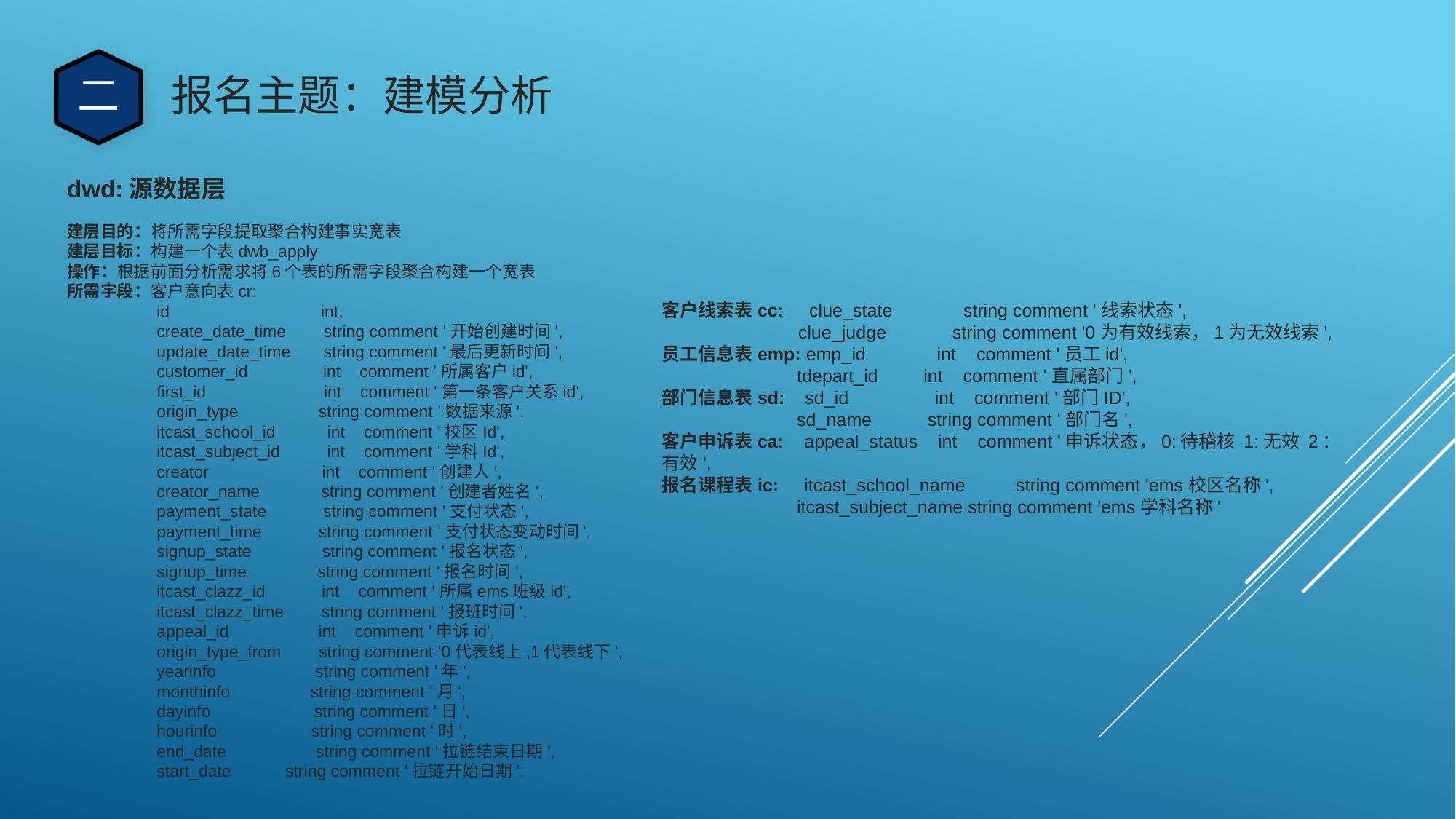

二
报名主题：建模分析
dwd:源数据层
建层目的：将所需字段提取聚合构建事实宽表
建层目标：构建一个表dwb_apply
操作：根据前面分析需求将6个表的所需字段聚合构建一个宽表
所需字段：客户意向表cr:
                   id                                int,
                   create_date_time        string comment '开始创建时间',
                   update_date_time       string comment '最后更新时间',
                   customer_id                int    comment '所属客户id',
                   first_id                         int    comment '第一条客户关系id',
                   origin_type                 string comment '数据来源',
                   itcast_school_id           int    comment '校区Id',
                   itcast_subject_id          int    comment '学科Id',
                   creator                        int    comment '创建人',
                   creator_name             string comment '创建者姓名',
                   payment_state            string comment '支付状态',
                   payment_time            string comment '支付状态变动时间',
                   signup_state               string comment '报名状态',
                   signup_time               string comment '报名时间',
                   itcast_clazz_id            int    comment '所属ems班级id',
                   itcast_clazz_time        string comment '报班时间',
                   appeal_id                   int    comment '申诉id',
                   origin_type_from        string comment '0代表线上,1代表线下',
                   yearinfo                     string comment '年',
                   monthinfo                 string comment '月',
                   dayinfo                      string comment '日',
                   hourinfo                    string comment '时',
                   end_date                   string comment '拉链结束日期',
                   start_date 	string comment '拉链开始日期',

客户线索表cc:     clue_state              string comment '线索状态',
                clue_judge             string comment '0为有效线索，1为无效线索',
员工信息表emp: emp_id              int    comment '员工id',
        	     tdepart_id         int    comment '直属部门',
部门信息表sd:    sd_id                 int    comment '部门ID',
        	     sd_name           string comment '部门名',
客户申诉表ca:    appeal_status    int    comment '申诉状态，0:待稽核 1:无效 2：有效',
报名课程表ic:     itcast_school_name          string comment 'ems校区名称',
        	     itcast_subject_name string comment 'ems学科名称'